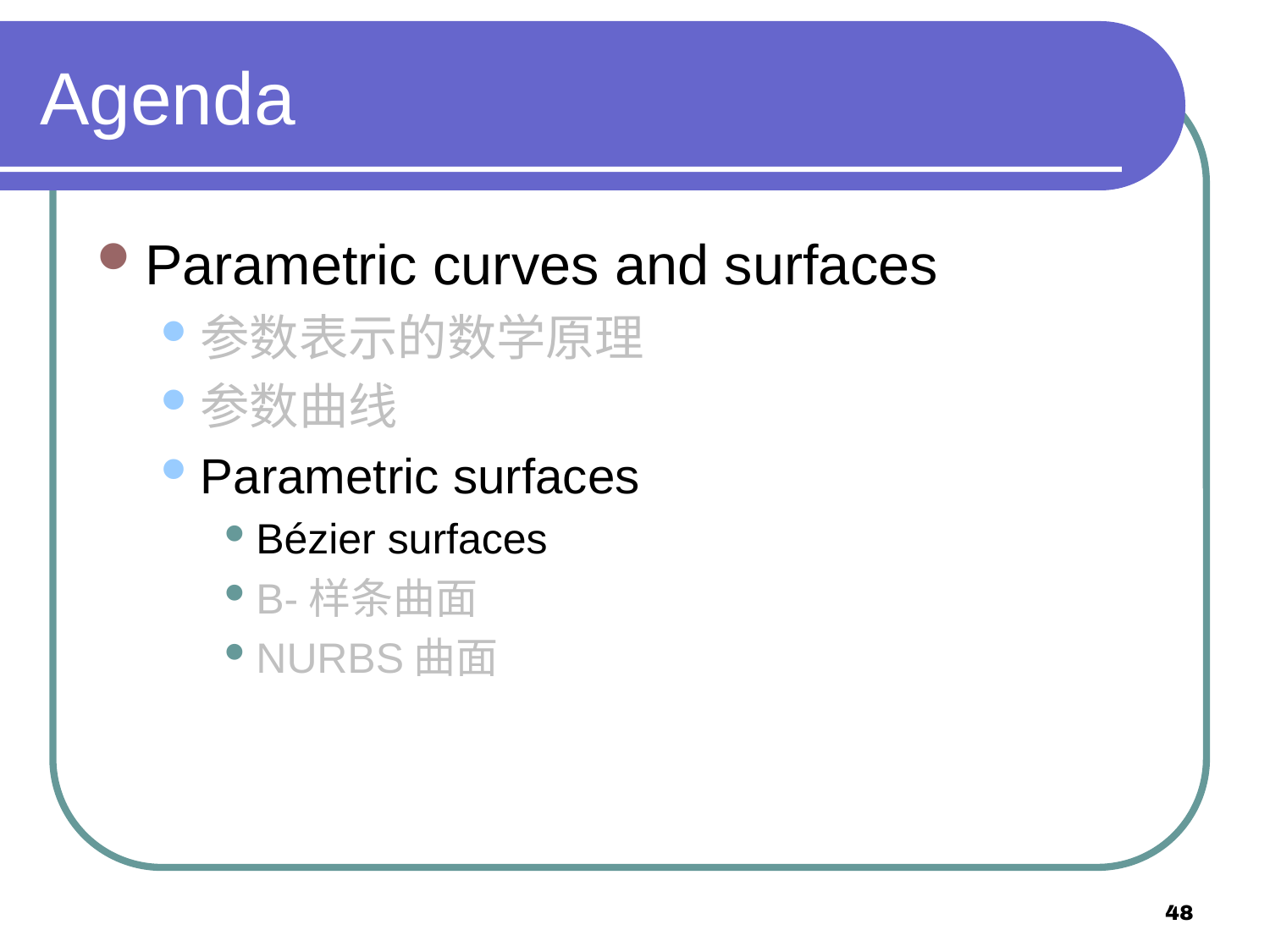

# Agenda
Parametric curves and surfaces
参数表示的数学原理
参数曲线
Parametric surfaces
Bézier surfaces
B-样条曲面
NURBS曲面
48